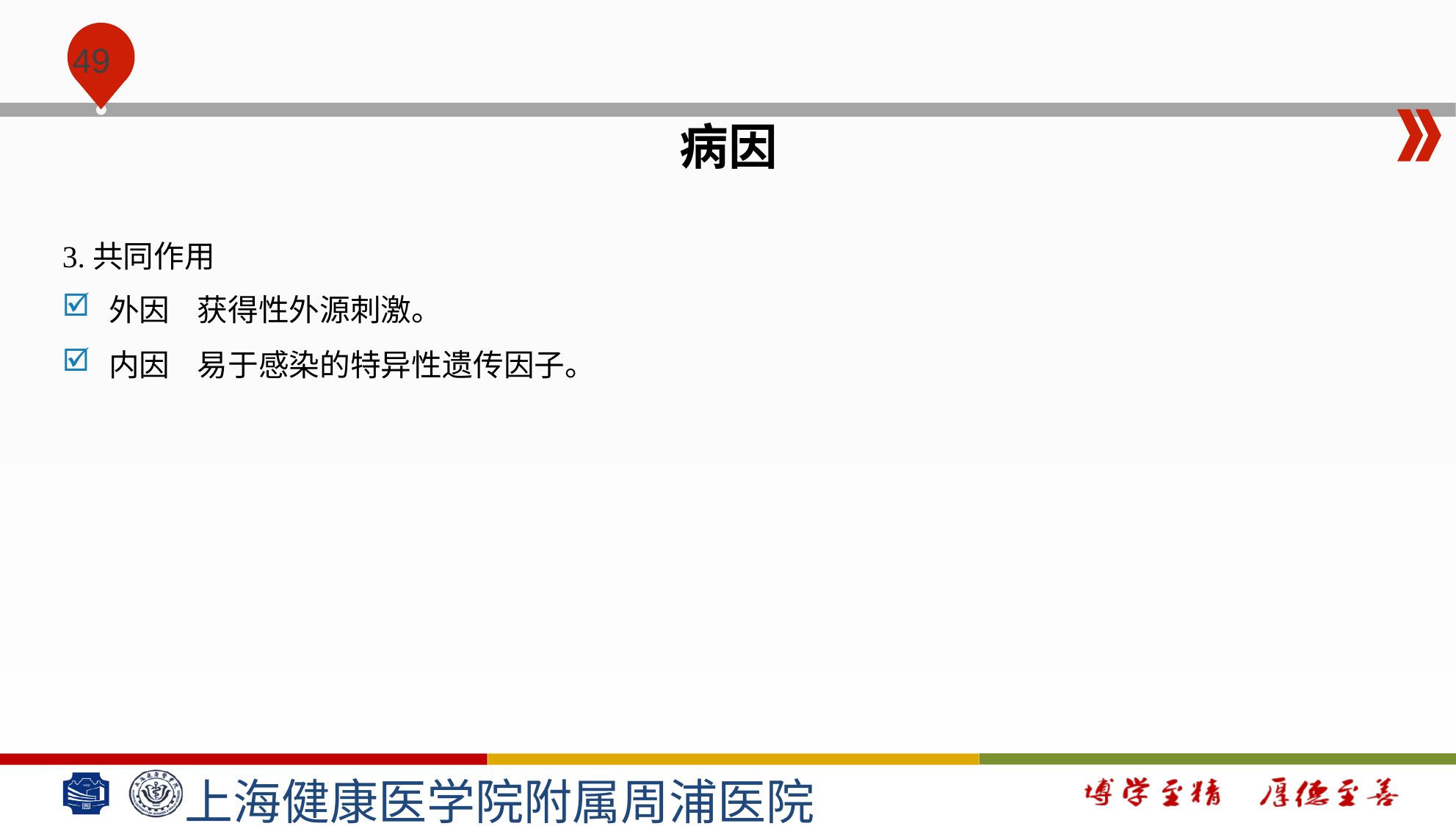

#

病因
3.共同作用
外因    获得性外源刺激。
内因    易于感染的特异性遗传因子。